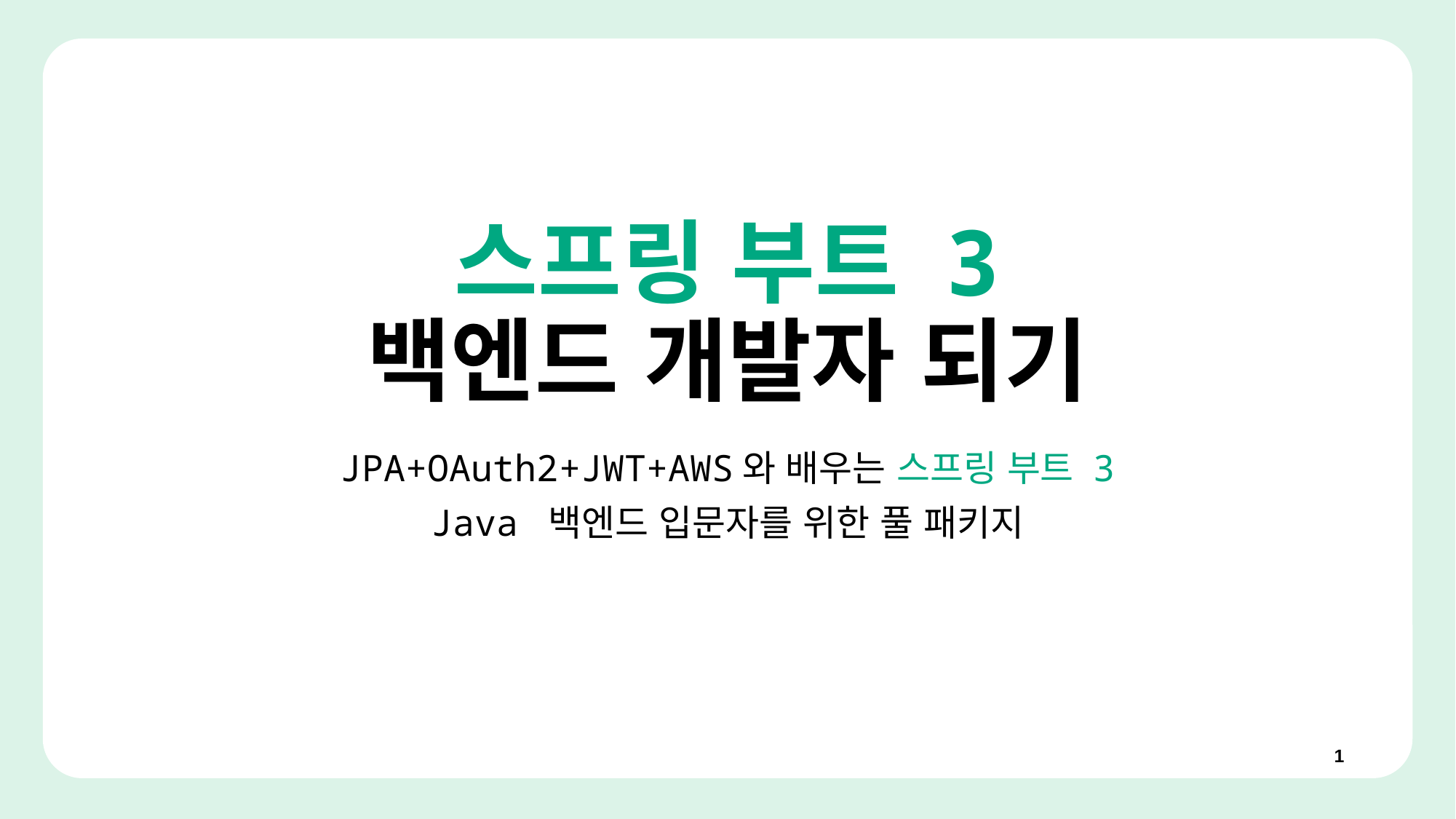

# 스프링 부트 3 백엔드 개발자 되기
JPA+OAuth2+JWT+AWS와 배우는 스프링 부트 3
Java 백엔드 입문자를 위한 풀 패키지
1